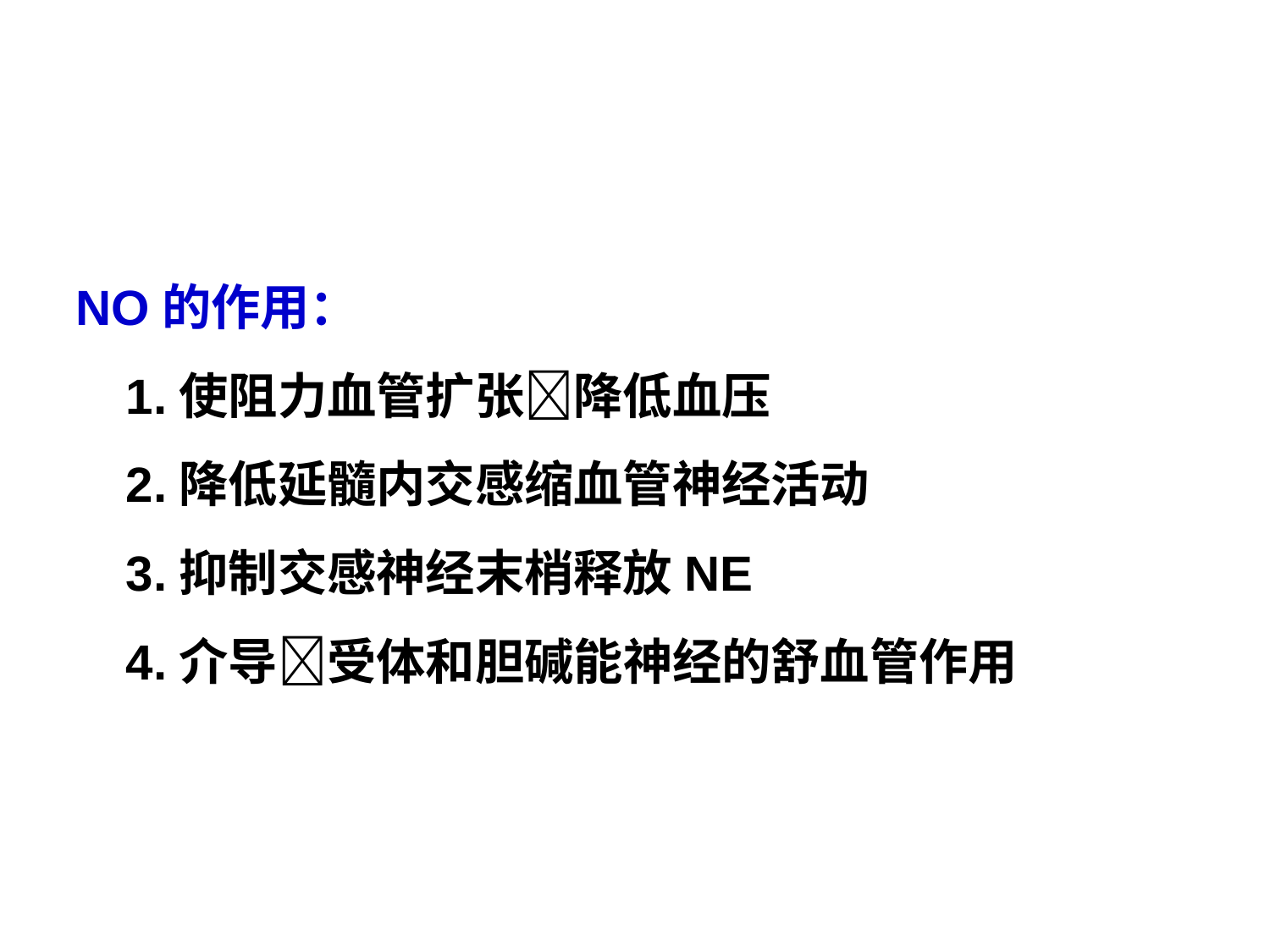

NO的作用：
1.使阻力血管扩张→降低血压
2.降低延髓内交感缩血管神经活动
3.抑制交感神经末梢释放NE
4.介导β受体和胆碱能神经的舒血管作用